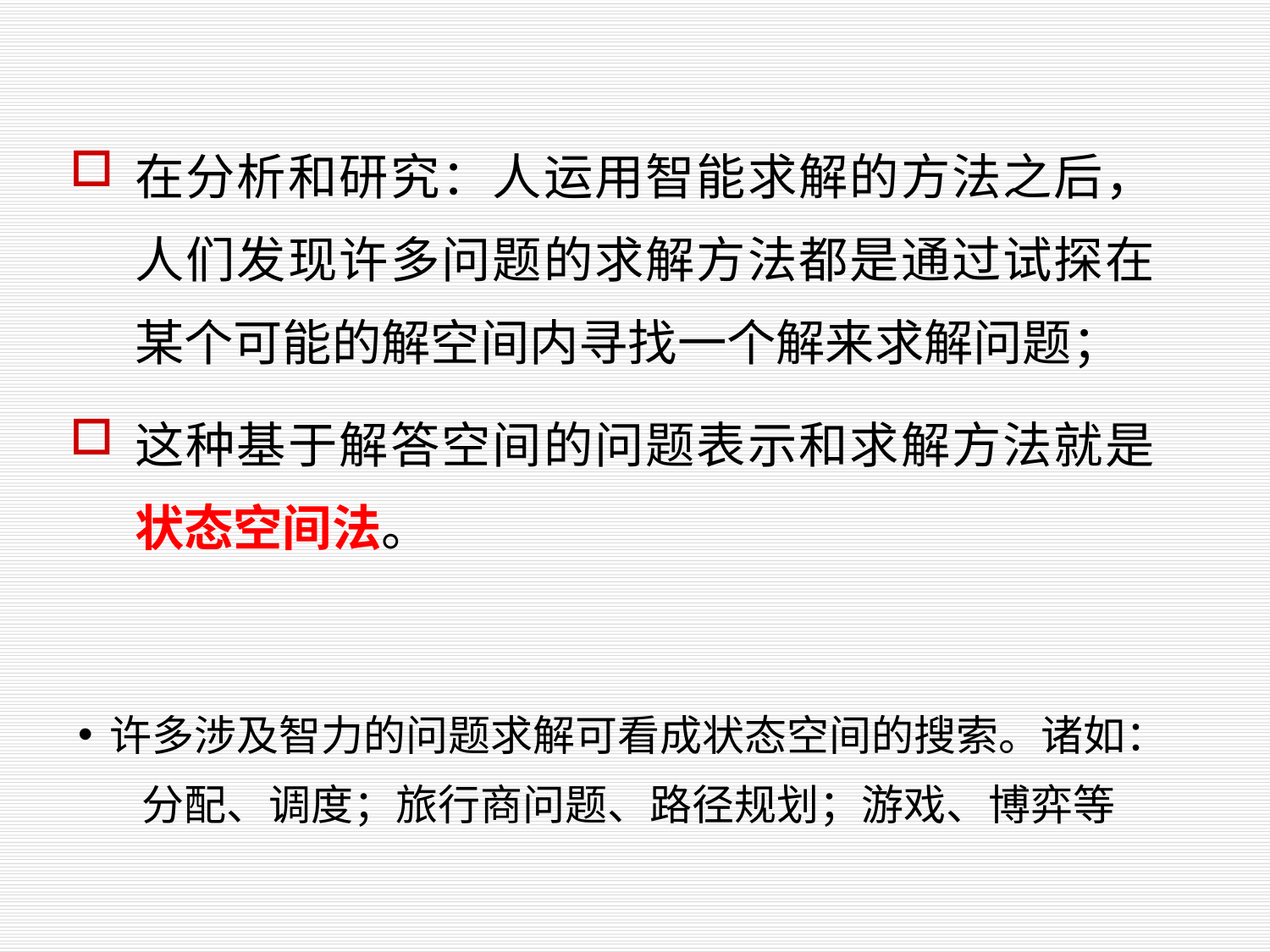

在分析和研究：人运用智能求解的方法之后，人们发现许多问题的求解方法都是通过试探在某个可能的解空间内寻找一个解来求解问题；
这种基于解答空间的问题表示和求解方法就是状态空间法。
许多涉及智力的问题求解可看成状态空间的搜索。诸如：
分配、调度；旅行商问题、路径规划；游戏、博弈等